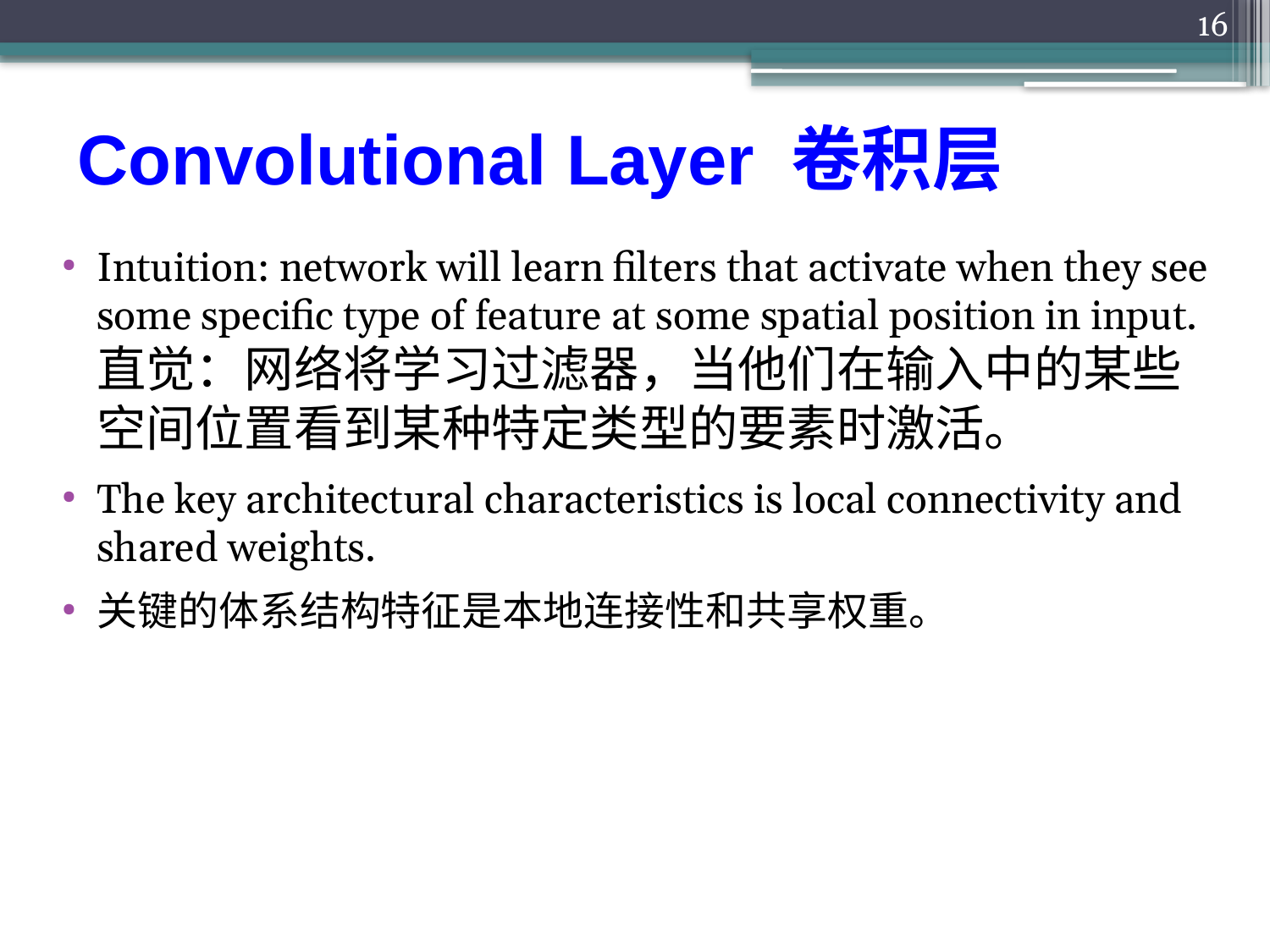

16
# Convolutional Layer 卷积层
Intuition: network will learn filters that activate when they see some specific type of feature at some spatial position in input.
直觉：网络将学习过滤器，当他们在输入中的某些空间位置看到某种特定类型的要素时激活。
The key architectural characteristics is local connectivity and shared weights.
关键的体系结构特征是本地连接性和共享权重。